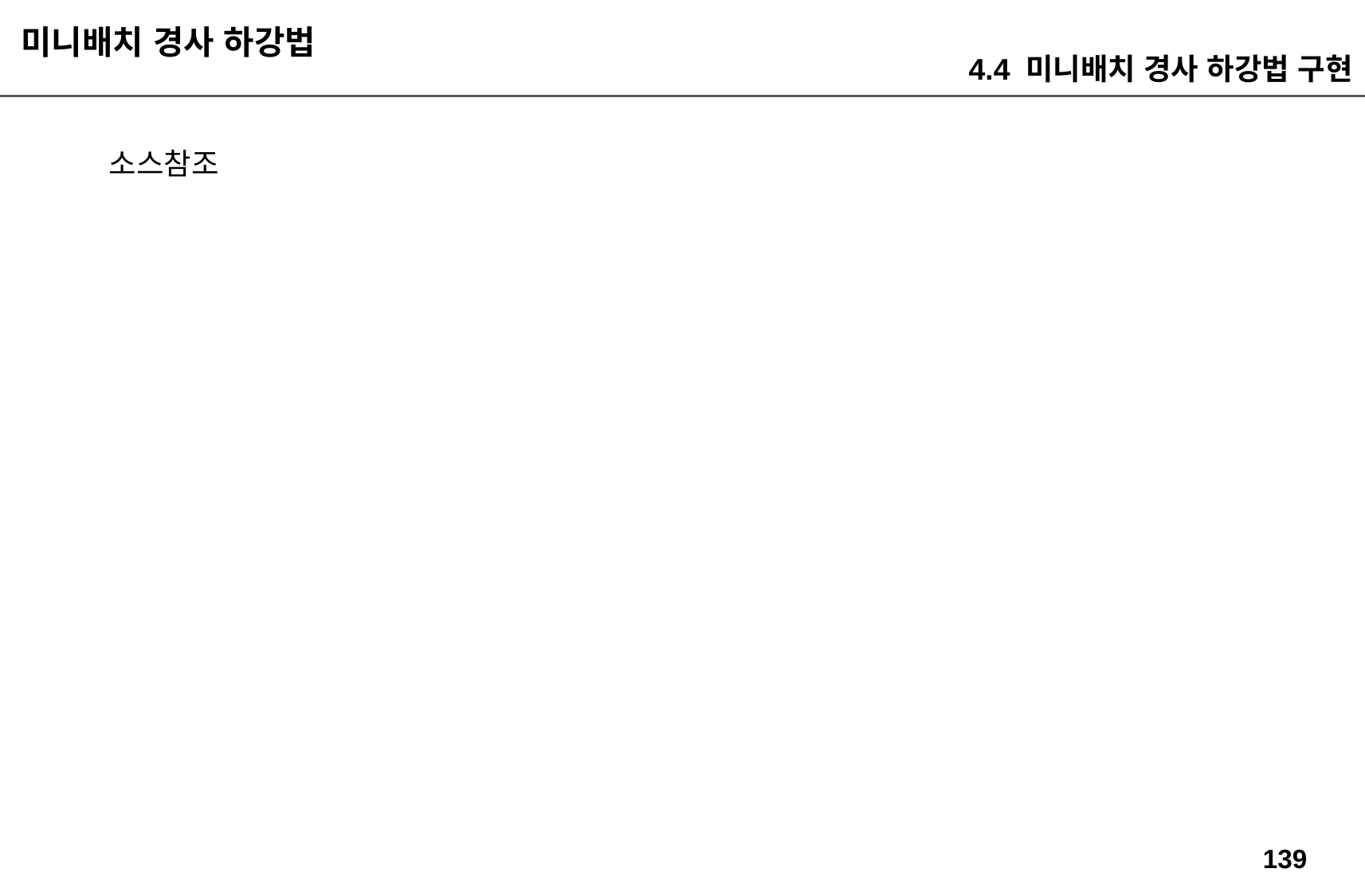

미니배치 경사 하강법
4.4 미니배치 경사 하강법 구현
소스참조